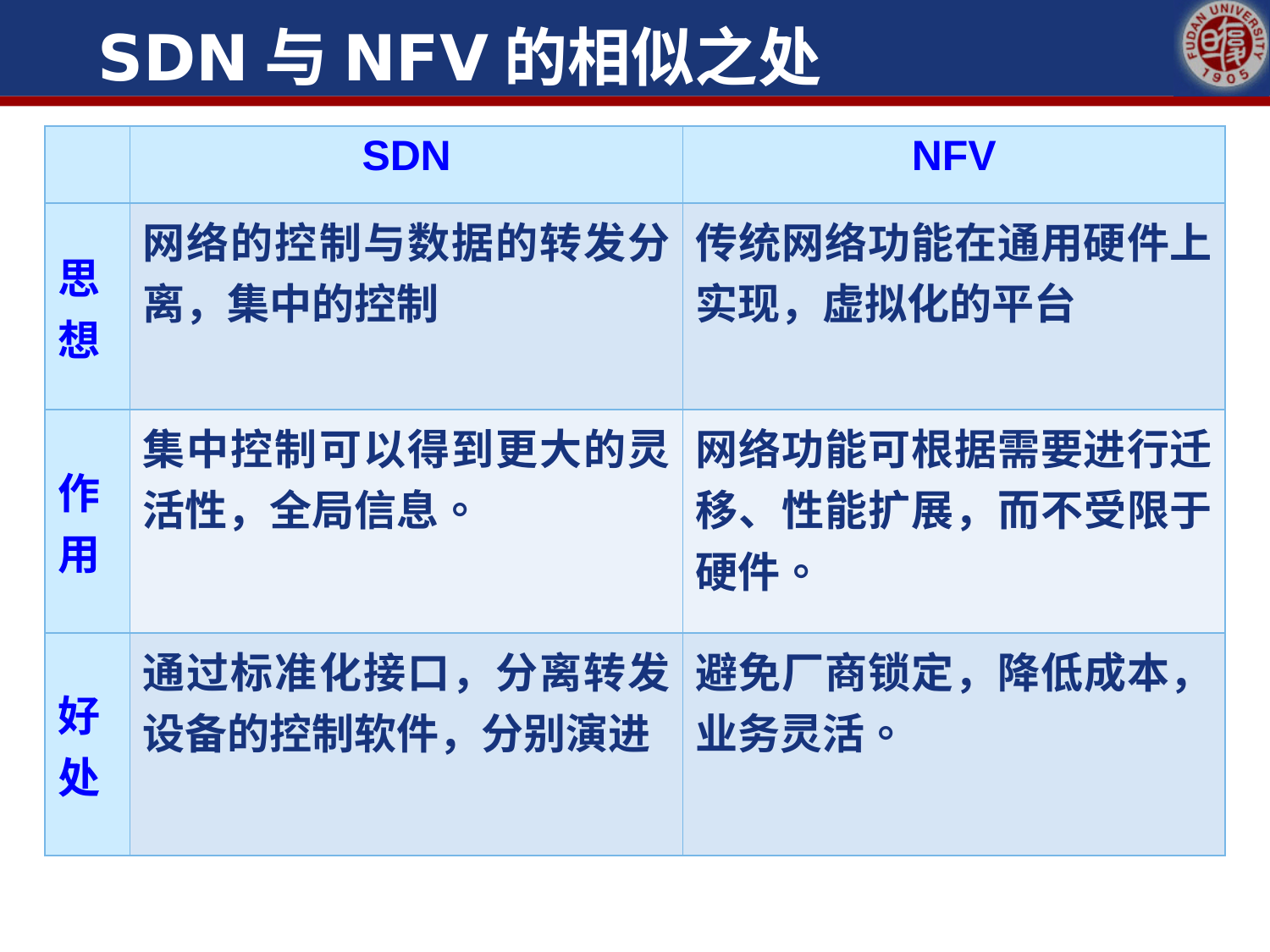

# SDN与NFV的相似之处
|  | SDN | NFV |
| --- | --- | --- |
| 思想 | 网络的控制与数据的转发分离，集中的控制 | 传统网络功能在通用硬件上实现，虚拟化的平台 |
| 作用 | 集中控制可以得到更大的灵活性，全局信息。 | 网络功能可根据需要进行迁移、性能扩展，而不受限于硬件。 |
| 好处 | 通过标准化接口，分离转发设备的控制软件，分别演进 | 避免厂商锁定，降低成本，业务灵活。 |